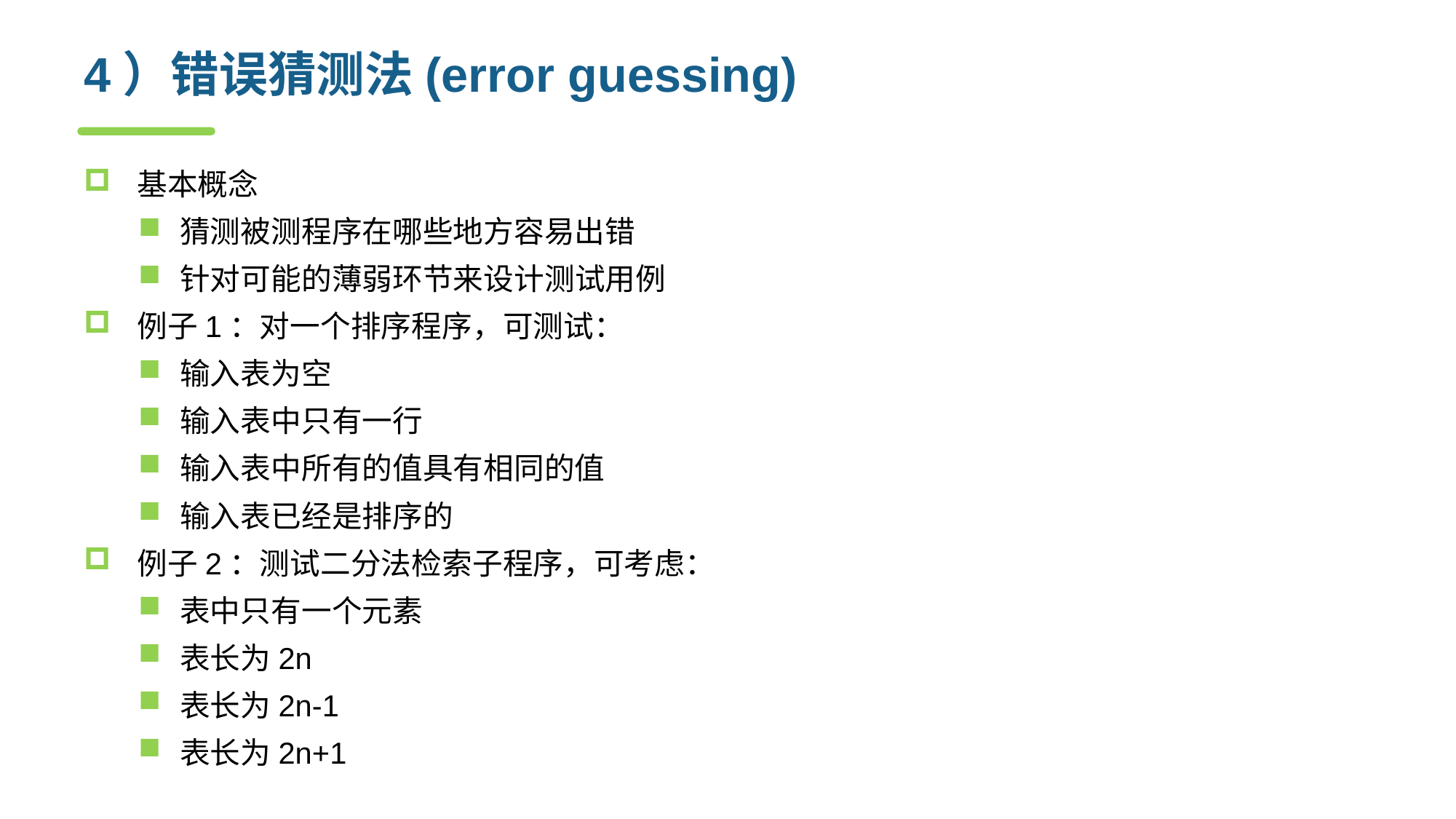

# 4）错误猜测法(error guessing)
基本概念
猜测被测程序在哪些地方容易出错
针对可能的薄弱环节来设计测试用例
例子1：对一个排序程序，可测试：
输入表为空
输入表中只有一行
输入表中所有的值具有相同的值
输入表已经是排序的
例子2：测试二分法检索子程序，可考虑：
表中只有一个元素
表长为2n
表长为2n-1
表长为2n+1
39